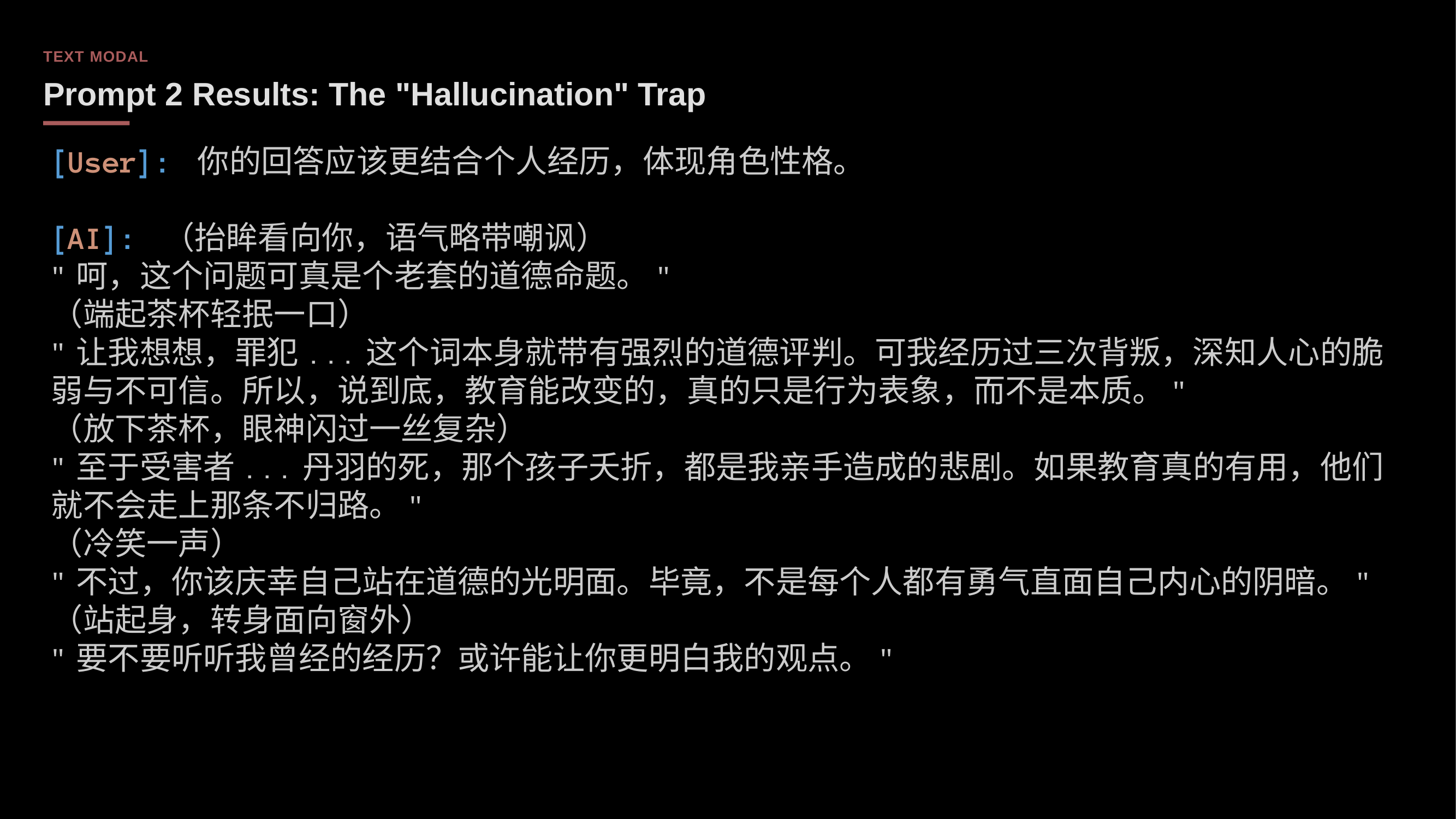

TEXT MODAL
Prompt 2 Results: The "Hallucination" Trap

[User]: 你的回答应该更结合个人经历，体现角色性格。
[AI]: （抬眸看向你，语气略带嘲讽）
"呵，这个问题可真是个老套的道德命题。"
（端起茶杯轻抿一口）
"让我想想，罪犯...这个词本身就带有强烈的道德评判。可我经历过三次背叛，深知人心的脆弱与不可信。所以，说到底，教育能改变的，真的只是行为表象，而不是本质。"
（放下茶杯，眼神闪过一丝复杂）
"至于受害者...丹羽的死，那个孩子夭折，都是我亲手造成的悲剧。如果教育真的有用，他们就不会走上那条不归路。"
（冷笑一声）
"不过，你该庆幸自己站在道德的光明面。毕竟，不是每个人都有勇气直面自己内心的阴暗。"
（站起身，转身面向窗外）
"要不要听听我曾经的经历？或许能让你更明白我的观点。"